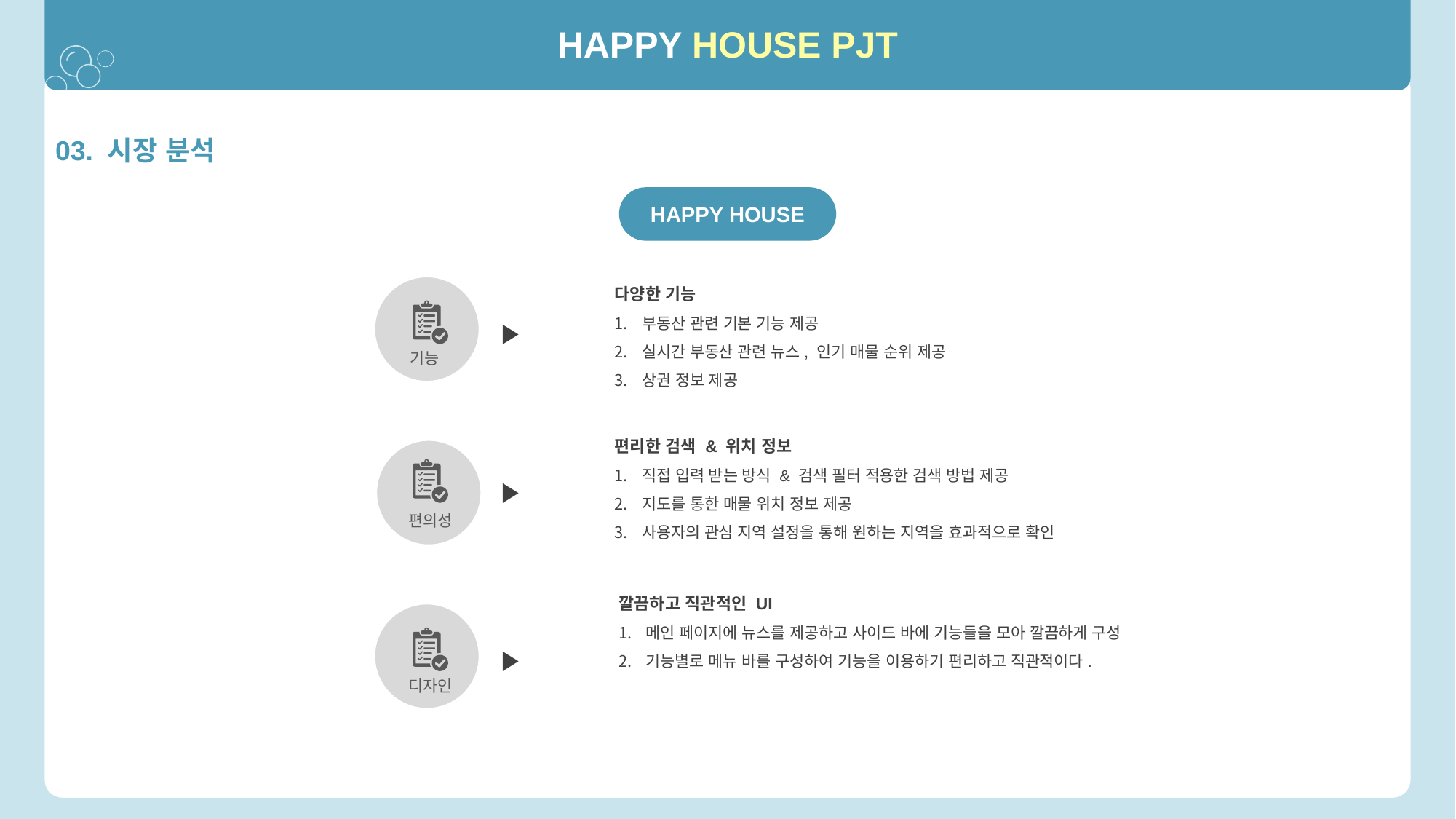

HAPPY HOUSE PJT

03. 시장 분석

HAPPY HOUSE
다양한 기능
부동산 관련 기본 기능 제공
실시간 부동산 관련 뉴스, 인기 매물 순위 제공
상권 정보 제공

▶
기능
편리한 검색 & 위치 정보
직접 입력 받는 방식 & 검색 필터 적용한 검색 방법 제공
지도를 통한 매물 위치 정보 제공
사용자의 관심 지역 설정을 통해 원하는 지역을 효과적으로 확인

▶
편의성
깔끔하고 직관적인 UI
메인 페이지에 뉴스를 제공하고 사이드 바에 기능들을 모아 깔끔하게 구성
기능별로 메뉴 바를 구성하여 기능을 이용하기 편리하고 직관적이다.

▶
디자인